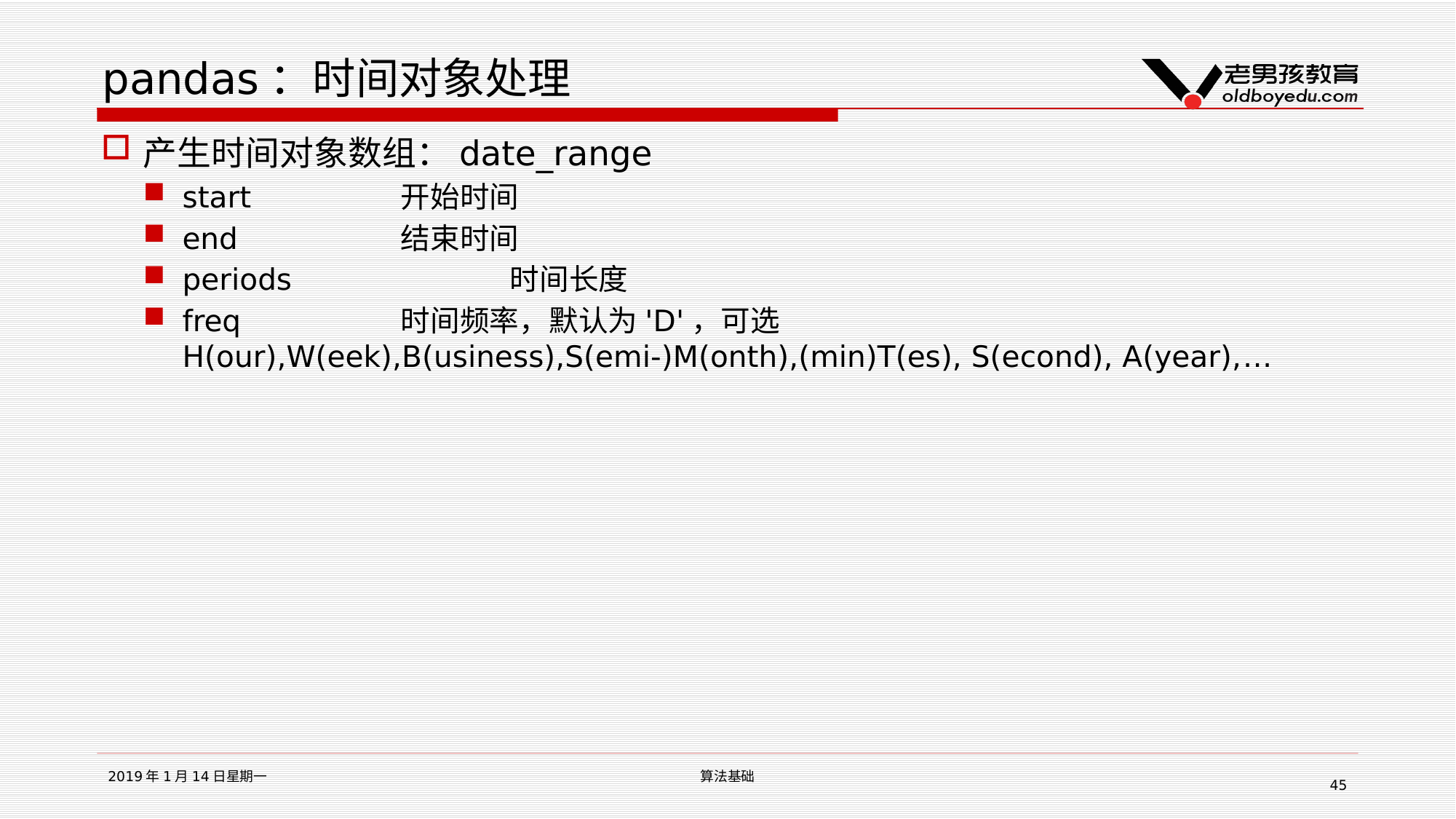

# pandas：时间对象处理
产生时间对象数组：date_range
start		开始时间
end		结束时间
periods		时间长度
freq		时间频率，默认为'D'，可选H(our),W(eek),B(usiness),S(emi-)M(onth),(min)T(es), S(econd), A(year),…
2019年1月14日星期一
算法基础
45